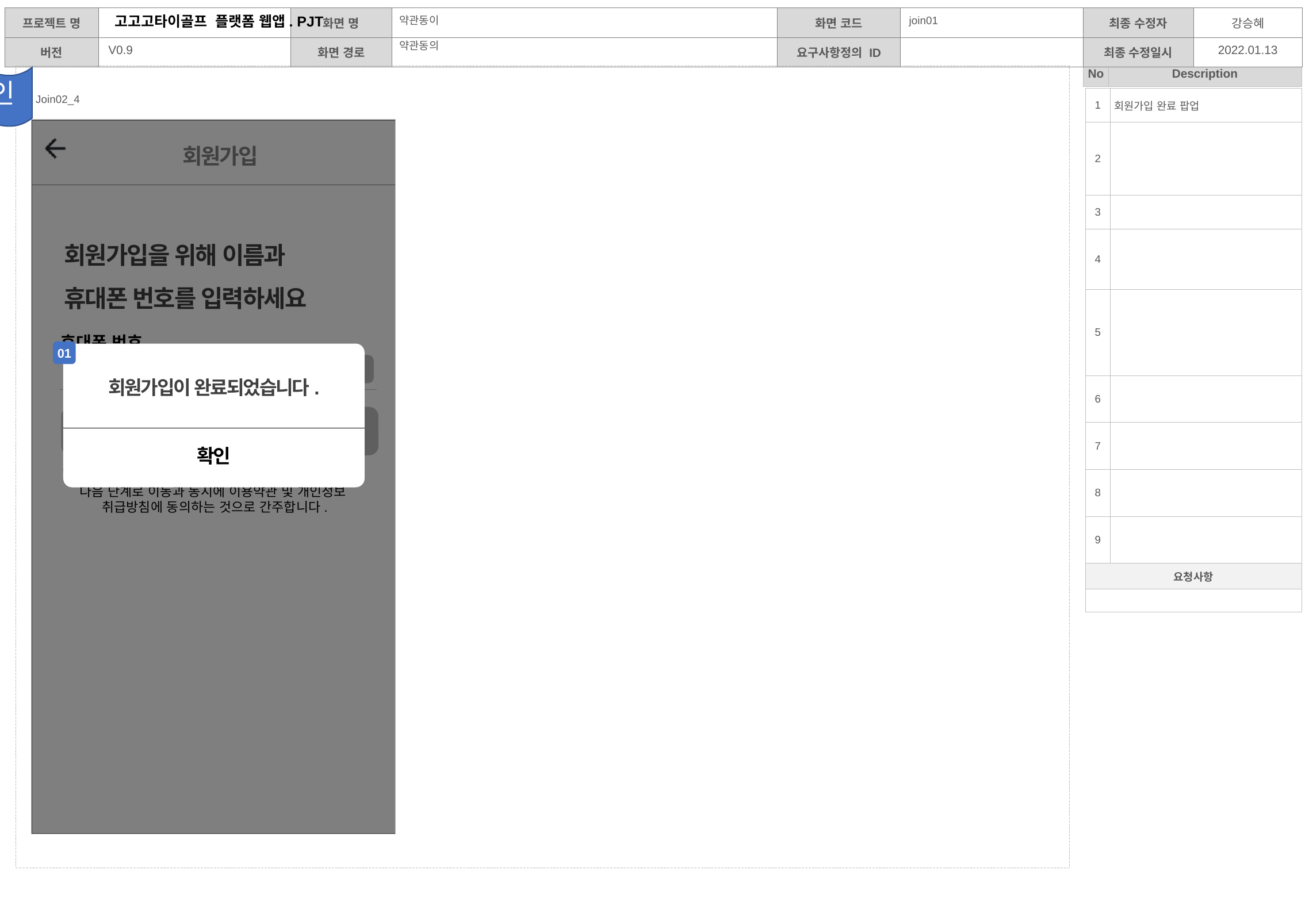

약관동이
join01
약관동의

디자인
Join02_4
| 1 | 회원가입 완료 팝업 |
| --- | --- |
| 2 |  |
| 3 |  |
| 4 |  |
| 5 |  |
| 6 |  |
| 7 |  |
| 8 |  |
| 9 |  |
| 요청사항 |  |
|  |  |

회원가입
회원가입을 위해 이름과
휴대폰 번호를 입력하세요
휴대폰 번호
01
회원가입이 완료되었습니다.

확인
| 010 |
| --- |
인증번호 전송
인증하기
◎ 개인카드
○ 법인카드
다음 단계로 이동과 동시에 이용약관 및 개인정보
취급방침에 동의하는 것으로 간주합니다.